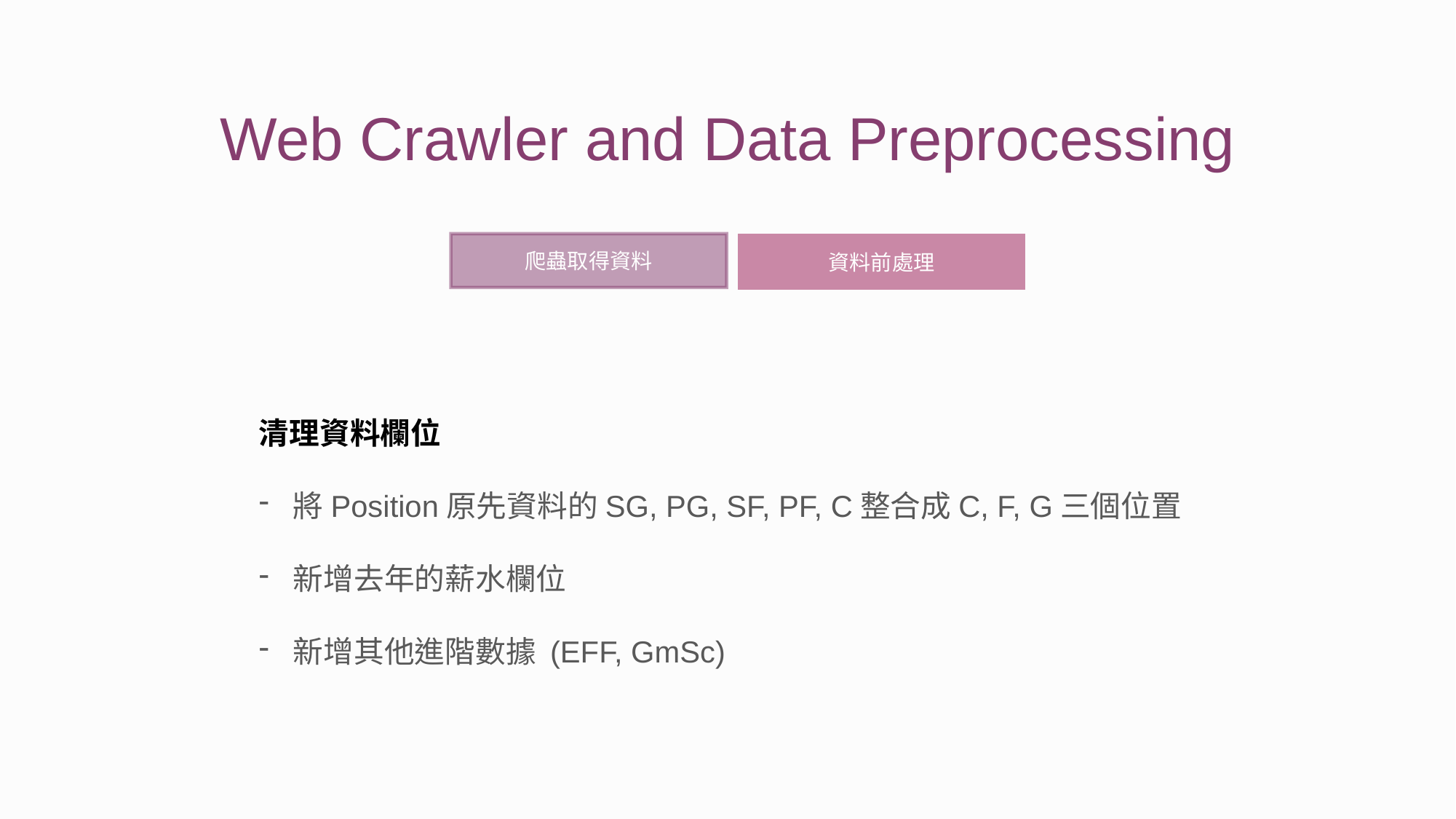

Web Crawler and Data Preprocessing
資料前處理
爬蟲取得資料
清理資料欄位

將Position原先資料的SG, PG, SF, PF, C整合成C, F, G三個位置

新增去年的薪水欄位

新增其他進階數據 (EFF, GmSc)